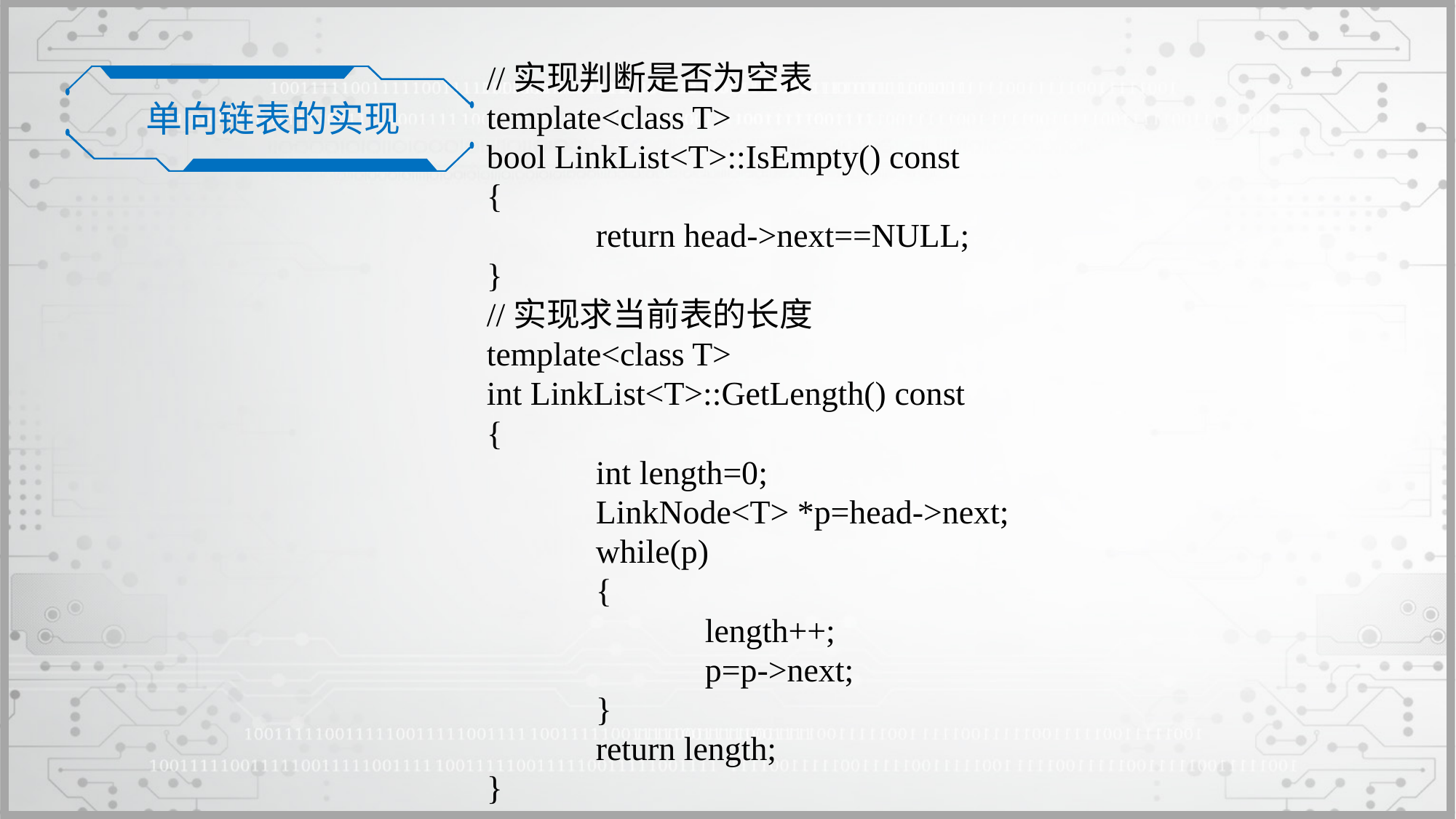

//实现判断是否为空表
template<class T>
bool LinkList<T>::IsEmpty() const
{
	return head->next==NULL;
}
//实现求当前表的长度
template<class T>
int LinkList<T>::GetLength() const
{
	int length=0;
	LinkNode<T> *p=head->next;
	while(p)
	{
		length++;
		p=p->next;
	}
	return length;
}

单向链表的实现